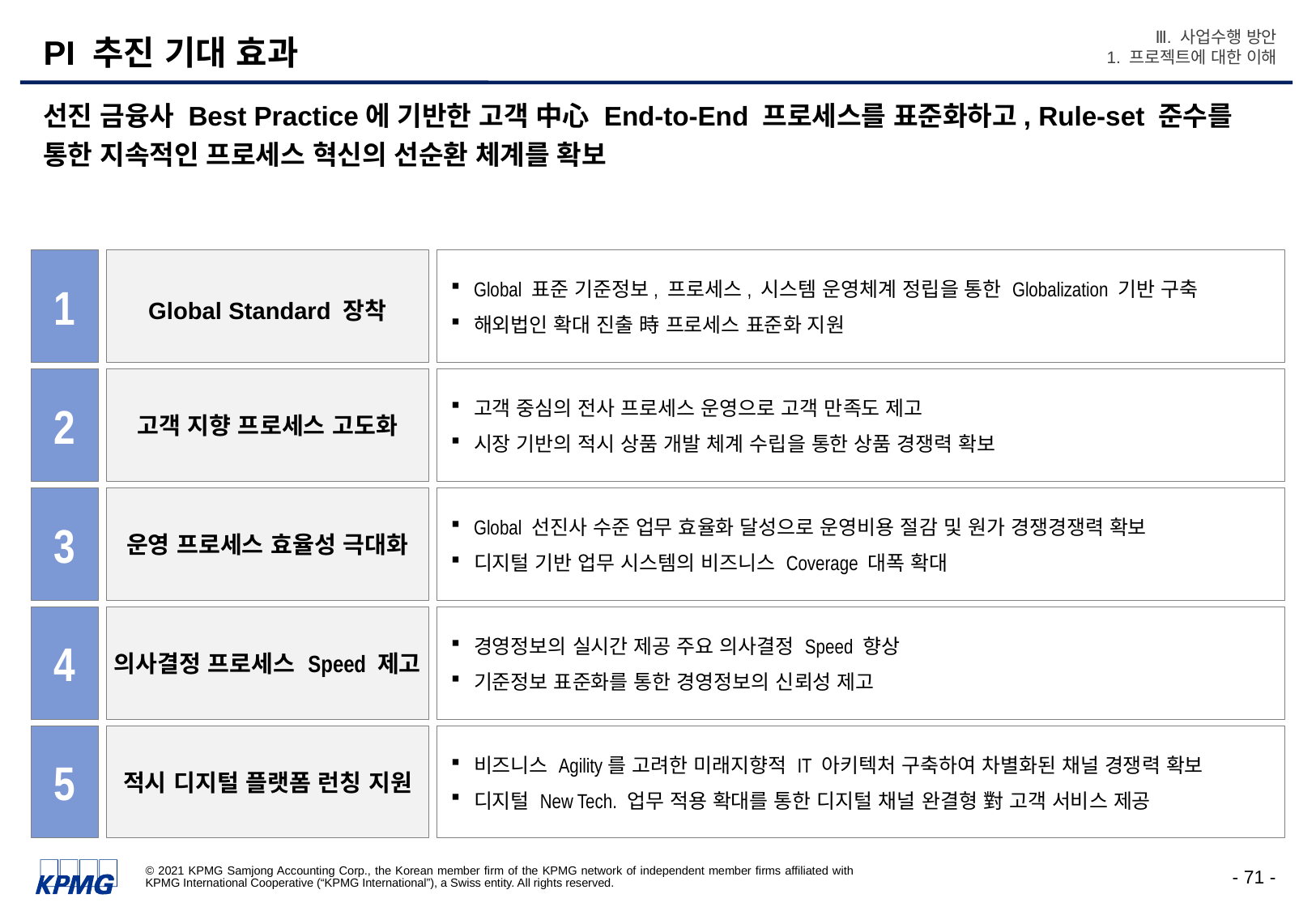

Ⅲ. 사업수행 방안
1. 프로젝트에 대한 이해
# PI 추진 기대 효과
선진 금융사 Best Practice에 기반한 고객 中心 End-to-End 프로세스를 표준화하고, Rule-set 준수를 통한 지속적인 프로세스 혁신의 선순환 체계를 확보
1
Global Standard 장착
Global 표준 기준정보, 프로세스, 시스템 운영체계 정립을 통한 Globalization 기반 구축
해외법인 확대 진출 時 프로세스 표준화 지원
2
고객 지향 프로세스 고도화
고객 중심의 전사 프로세스 운영으로 고객 만족도 제고
시장 기반의 적시 상품 개발 체계 수립을 통한 상품 경쟁력 확보
3
운영 프로세스 효율성 극대화
Global 선진사 수준 업무 효율화 달성으로 운영비용 절감 및 원가 경쟁경쟁력 확보
디지털 기반 업무 시스템의 비즈니스 Coverage 대폭 확대
4
의사결정 프로세스 Speed 제고
경영정보의 실시간 제공 주요 의사결정 Speed 향상
기준정보 표준화를 통한 경영정보의 신뢰성 제고
5
적시 디지털 플랫폼 런칭 지원
비즈니스 Agility를 고려한 미래지향적 IT 아키텍처 구축하여 차별화된 채널 경쟁력 확보
디지털 New Tech. 업무 적용 확대를 통한 디지털 채널 완결형 對 고객 서비스 제공